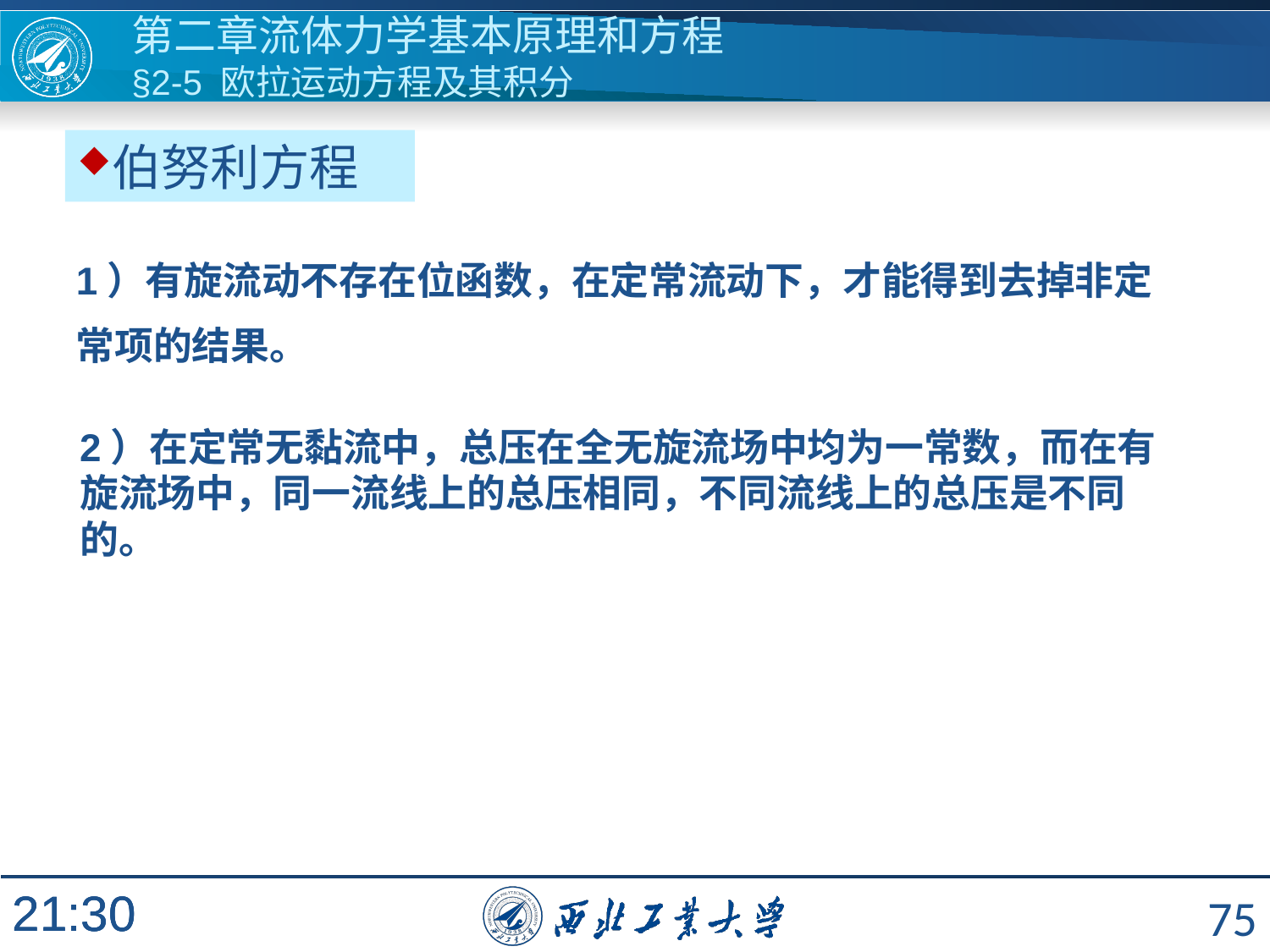

第二章流体力学基本原理和方程
§2-5 欧拉运动方程及其积分
伯努利方程
1）有旋流动不存在位函数，在定常流动下，才能得到去掉非定常项的结果。
2）在定常无黏流中，总压在全无旋流场中均为一常数，而在有旋流场中，同一流线上的总压相同，不同流线上的总压是不同的。
75